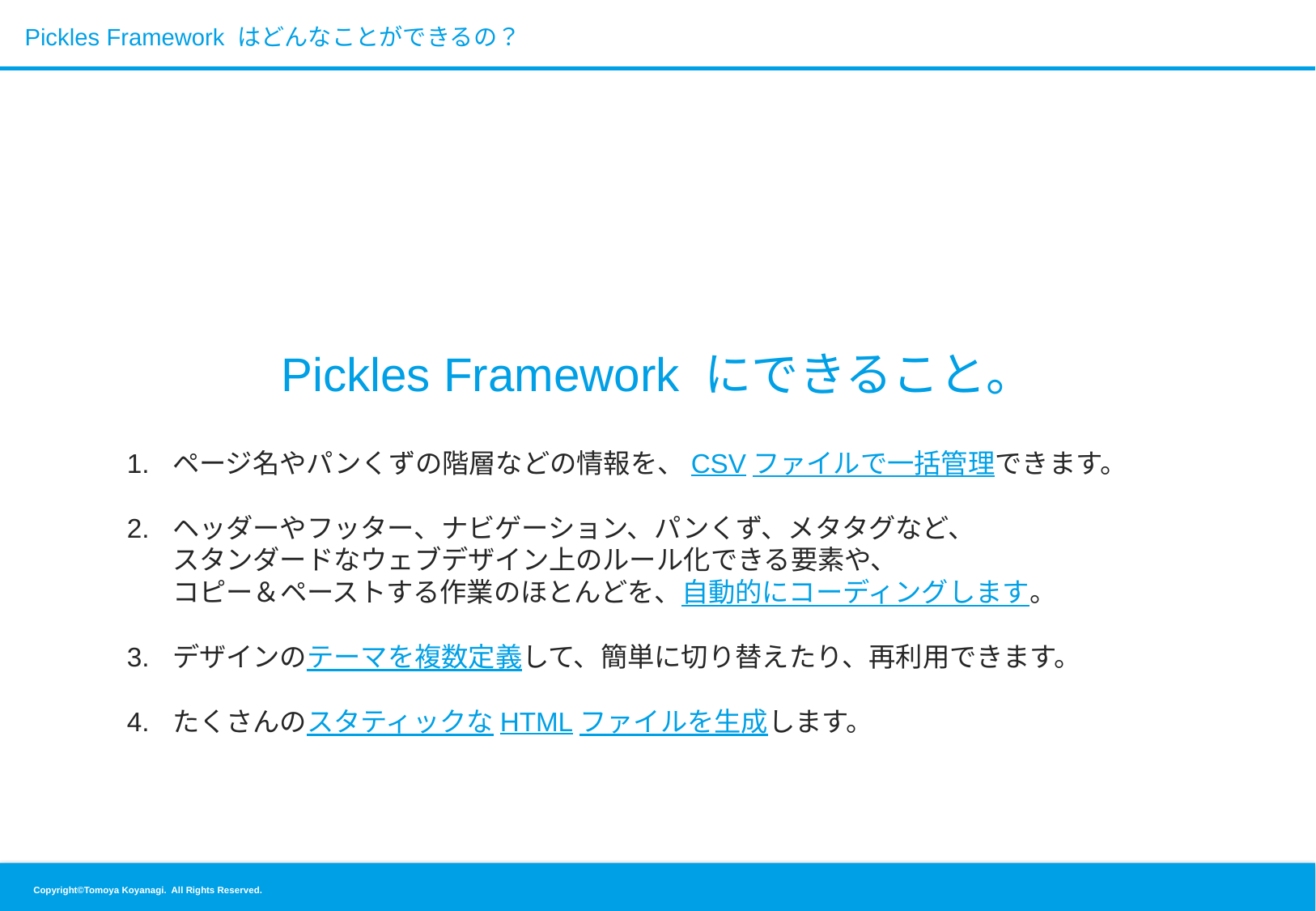

# Pickles Framework はどんなことができるの？
Pickles Framework にできること。
ページ名やパンくずの階層などの情報を、CSVファイルで一括管理できます。

ヘッダーやフッター、ナビゲーション、パンくず、メタタグなど、
スタンダードなウェブデザイン上のルール化できる要素や、
コピー＆ペーストする作業のほとんどを、自動的にコーディングします。

デザインのテーマを複数定義して、簡単に切り替えたり、再利用できます。

たくさんのスタティックなHTMLファイルを生成します。